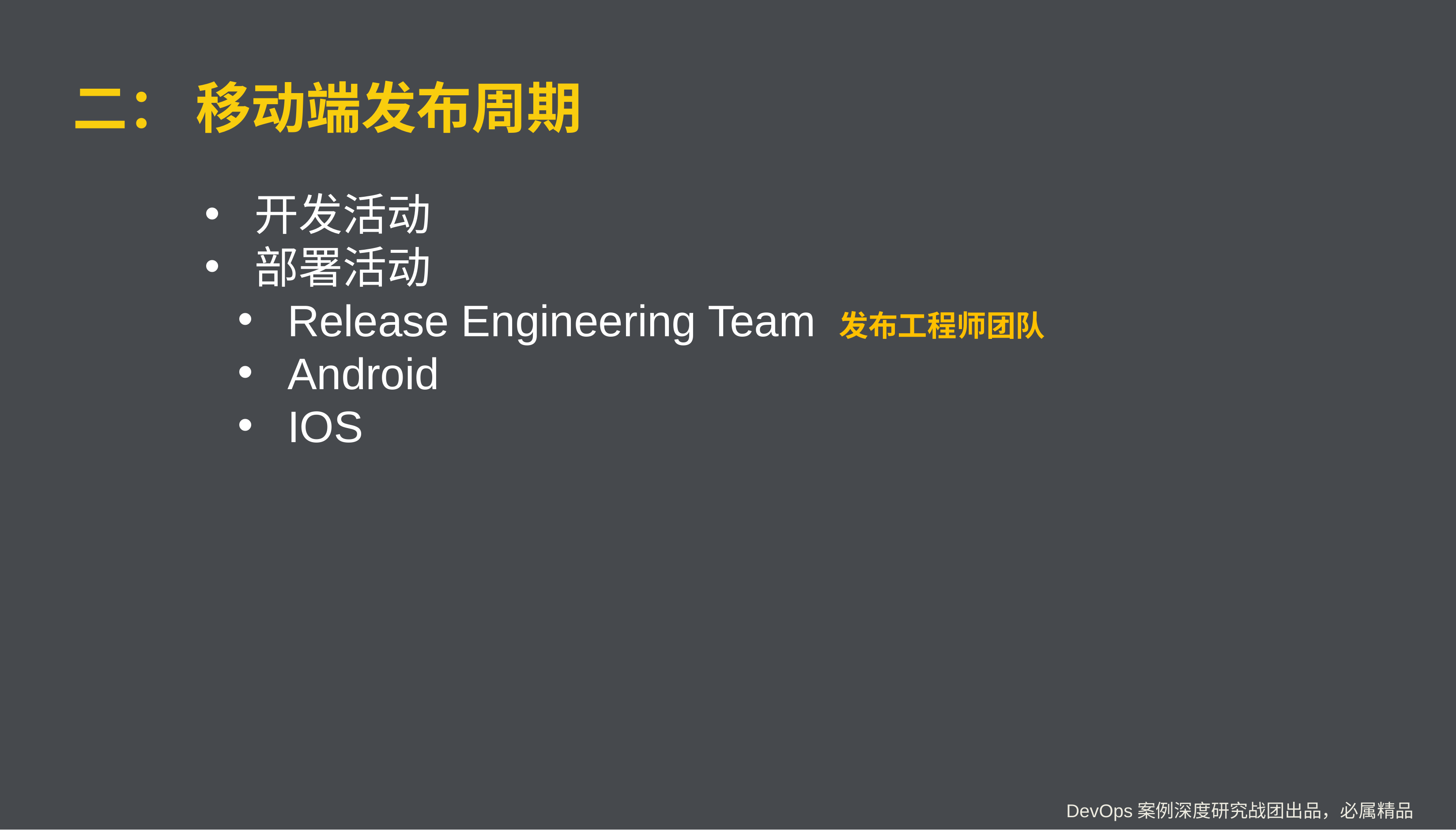

# 二： 移动端发布周期
开发活动
部署活动
Release Engineering Team 发布工程师团队
Android
IOS